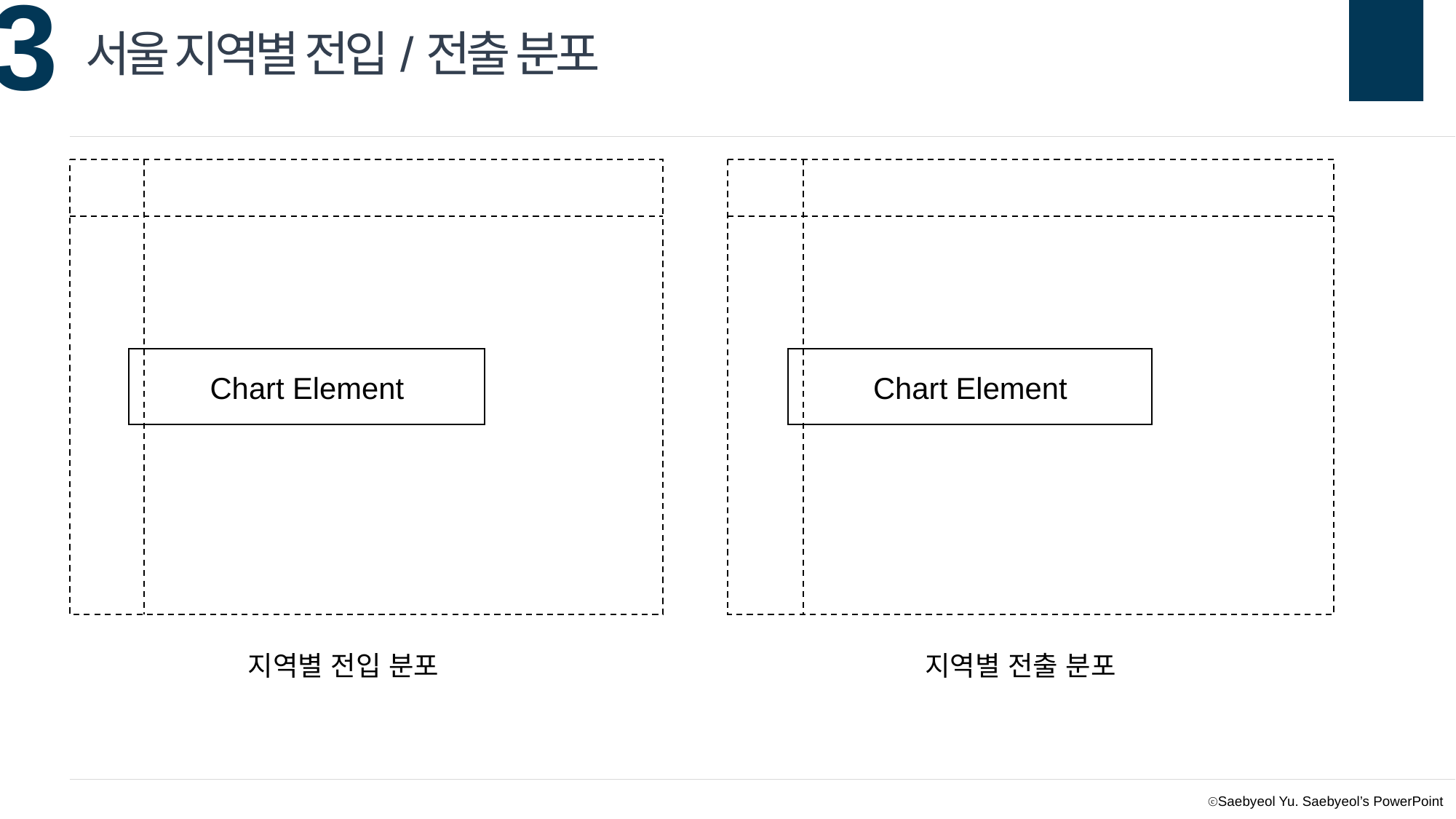

서울 지역별 전입/전출 분포

Chart Element

Chart Element
지역별 전입 분포
지역별 전출 분포